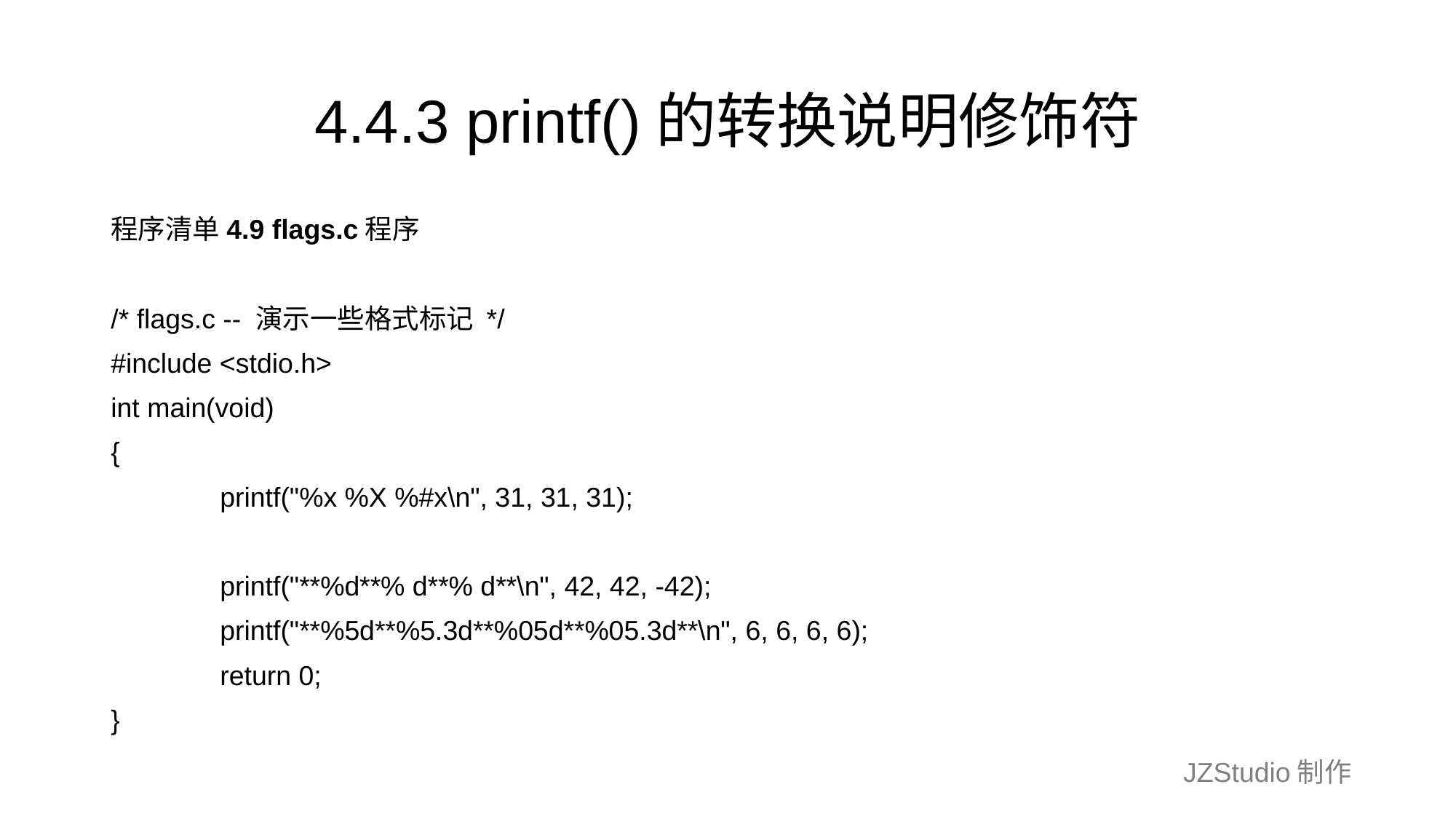

# 4.4.3 printf()的转换说明修饰符
程序清单4.9 flags.c程序

/* flags.c -- 演示一些格式标记 */
#include <stdio.h>
int main(void)
{
	printf("%x %X %#x\n", 31, 31, 31);

	printf("**%d**% d**% d**\n", 42, 42, -42);
	printf("**%5d**%5.3d**%05d**%05.3d**\n", 6, 6, 6, 6);
	return 0;
}